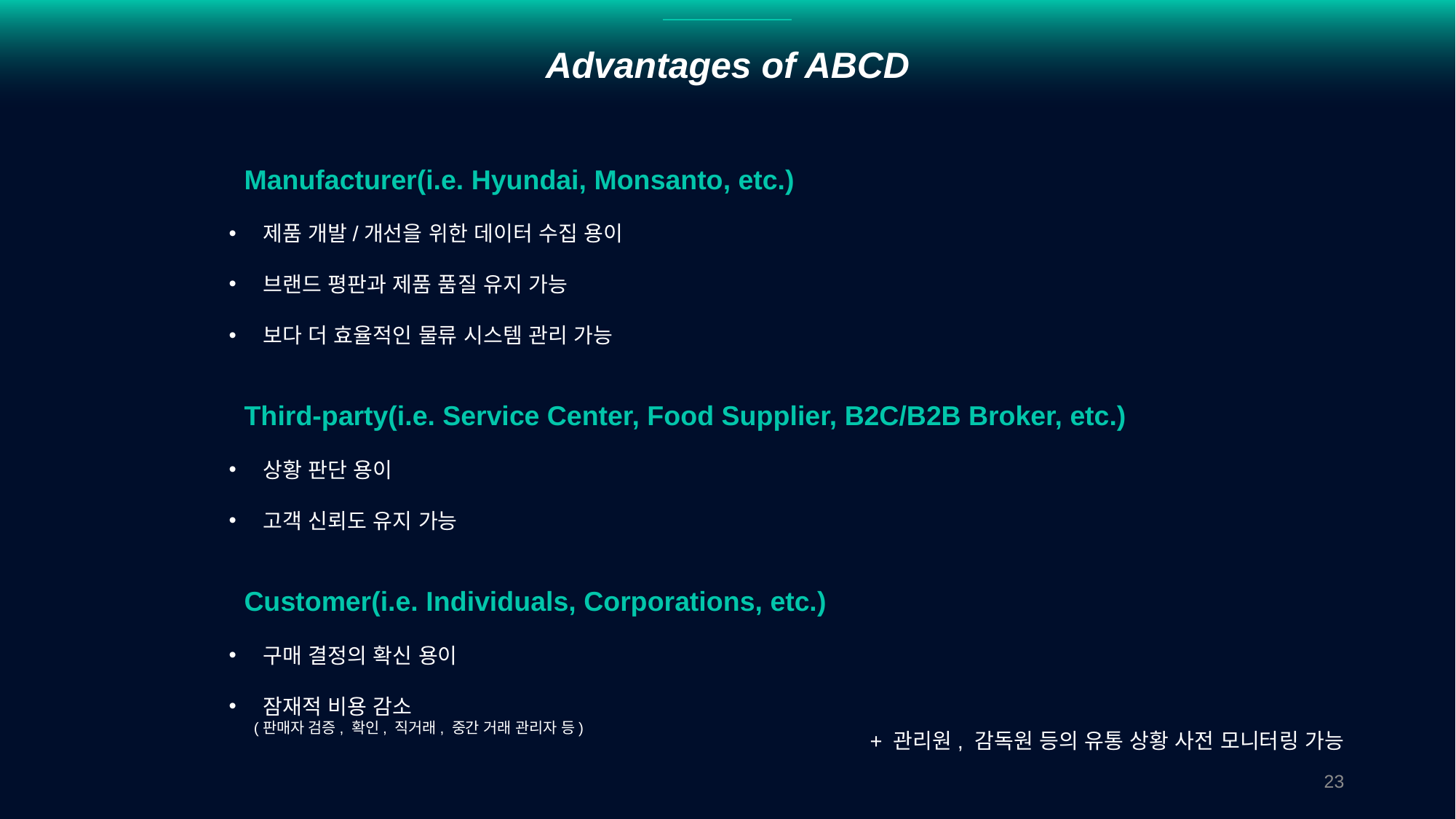

Advantages of ABCD
  Manufacturer(i.e. Hyundai, Monsanto, etc.)

제품 개발/개선을 위한 데이터 수집 용이

브랜드 평판과 제품 품질 유지 가능

보다 더 효율적인 물류 시스템 관리 가능

  Third-party(i.e. Service Center, Food Supplier, B2C/B2B Broker, etc.)

상황 판단 용이

고객 신뢰도 유지 가능

  Customer(i.e. Individuals, Corporations, etc.)

구매 결정의 확신 용이

잠재적 비용 감소
      (판매자 검증, 확인, 직거래, 중간 거래 관리자 등)
+ 관리원, 감독원 등의 유통 상황 사전 모니터링 가능
23